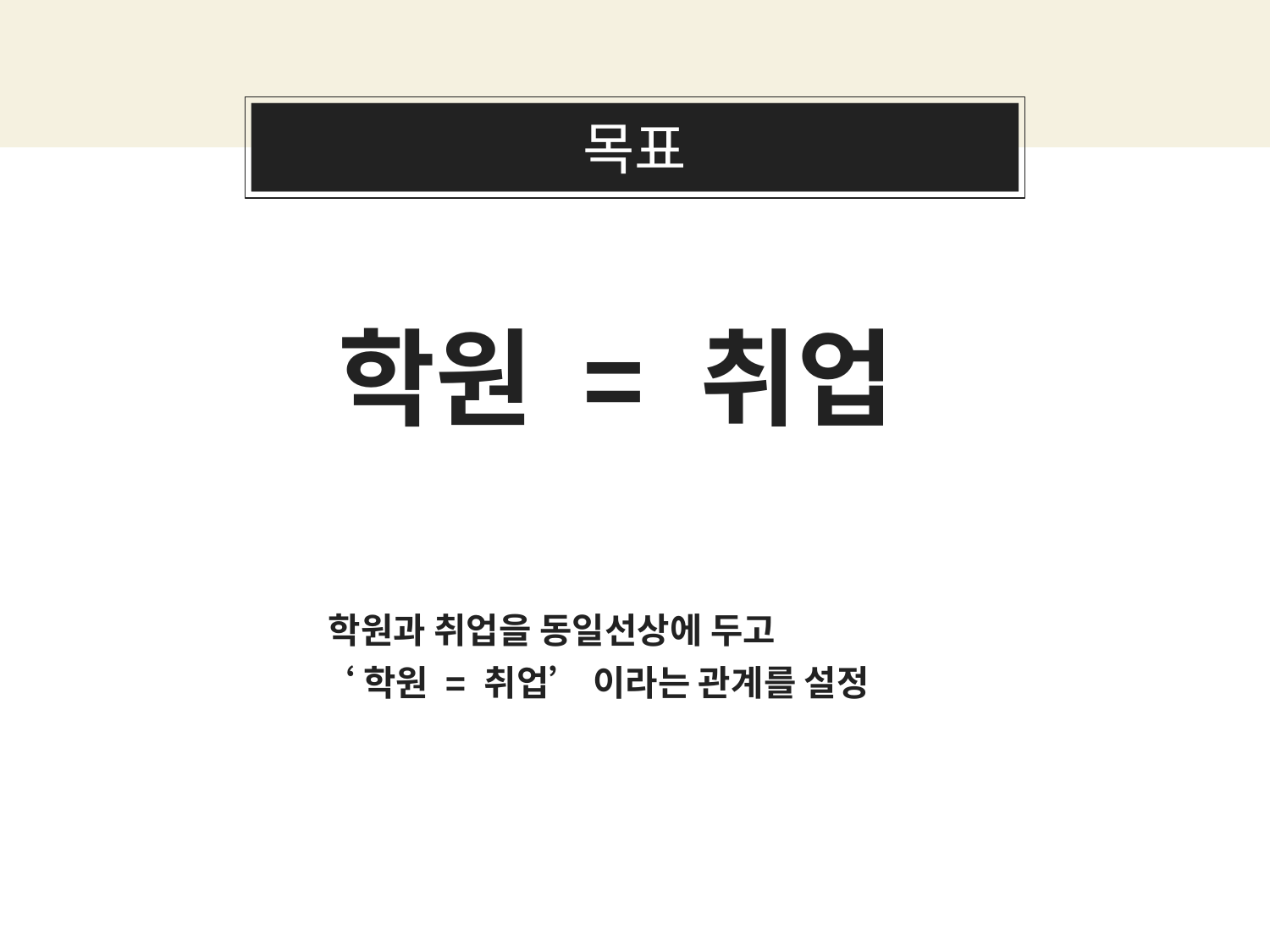

About this template
# 목표

학원 = 취업

		 학원과 취업을 동일선상에 두고
		 ‘학원 = 취업’ 이라는 관계를 설정